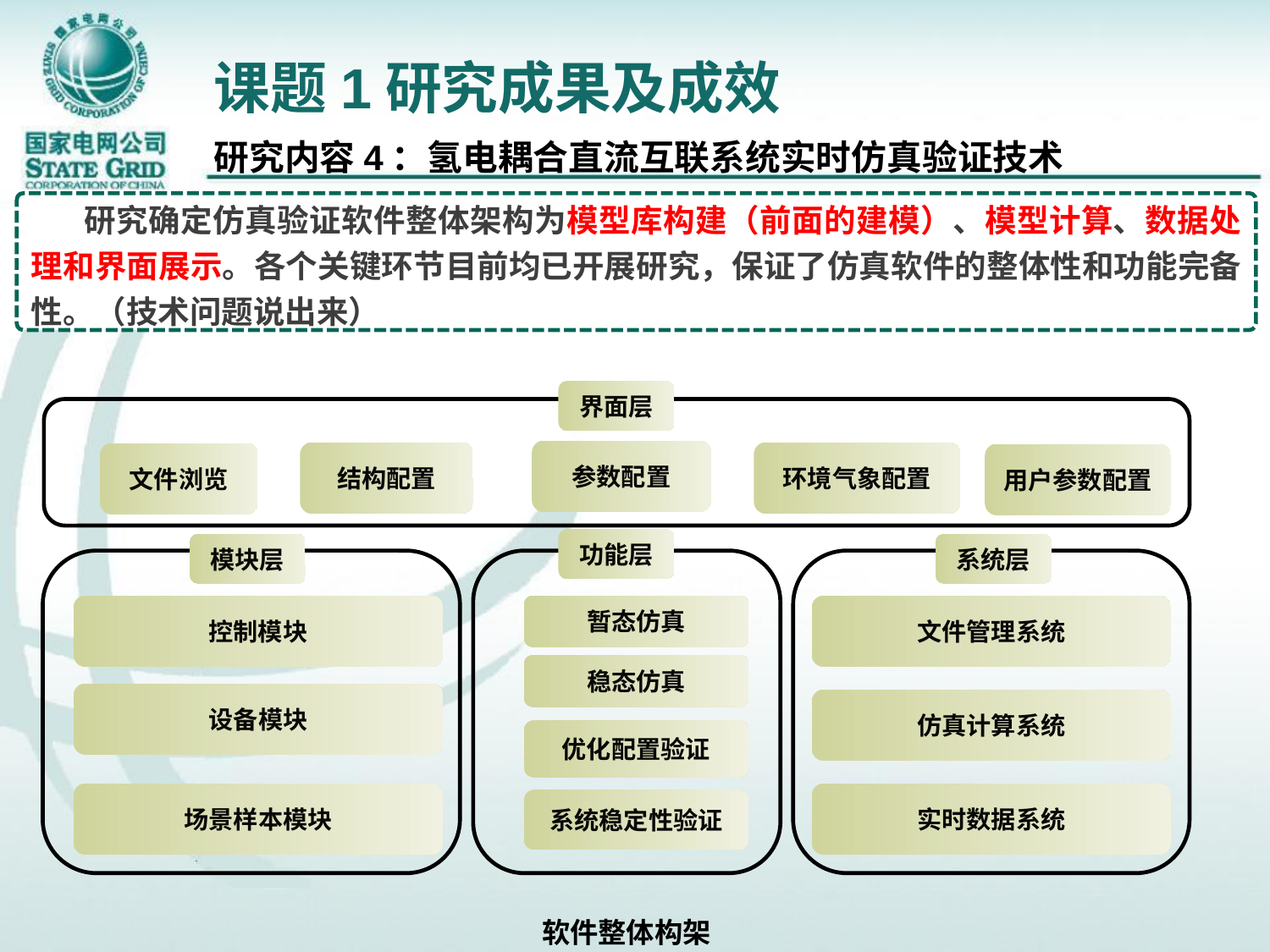

# 课题1研究成果及成效
研究内容4：氢电耦合直流互联系统实时仿真验证技术
      研究确定仿真验证软件整体架构为模型库构建（前面的建模）、模型计算、数据处理和界面展示。各个关键环节目前均已开展研究，保证了仿真软件的整体性和功能完备性。（技术问题说出来）
界面层

参数配置
环境气象配置
结构配置
文件浏览
用户参数配置
功能层
模块层
系统层

暂态仿真
控制模块
文件管理系统
稳态仿真
设备模块
仿真计算系统
优化配置验证
场景样本模块
实时数据系统
系统稳定性验证
软件整体构架